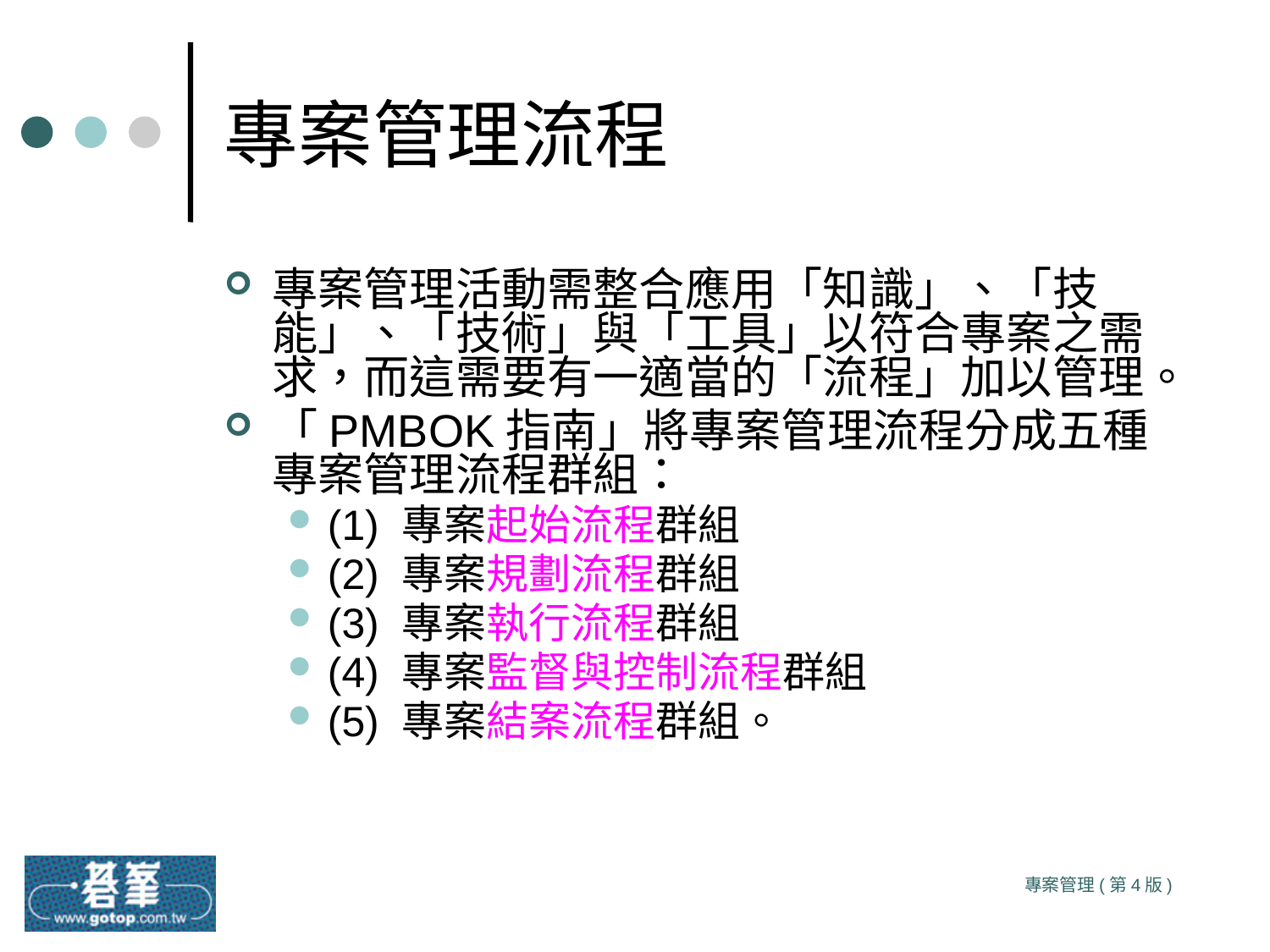

# 專案管理流程
專案管理活動需整合應用「知識」、「技能」、「技術」與「工具」以符合專案之需求，而這需要有一適當的「流程」加以管理。
「PMBOK指南」將專案管理流程分成五種專案管理流程群組：
(1) 專案起始流程群組
(2) 專案規劃流程群組
(3) 專案執行流程群組
(4) 專案監督與控制流程群組
(5) 專案結案流程群組。
專案管理(第4版)